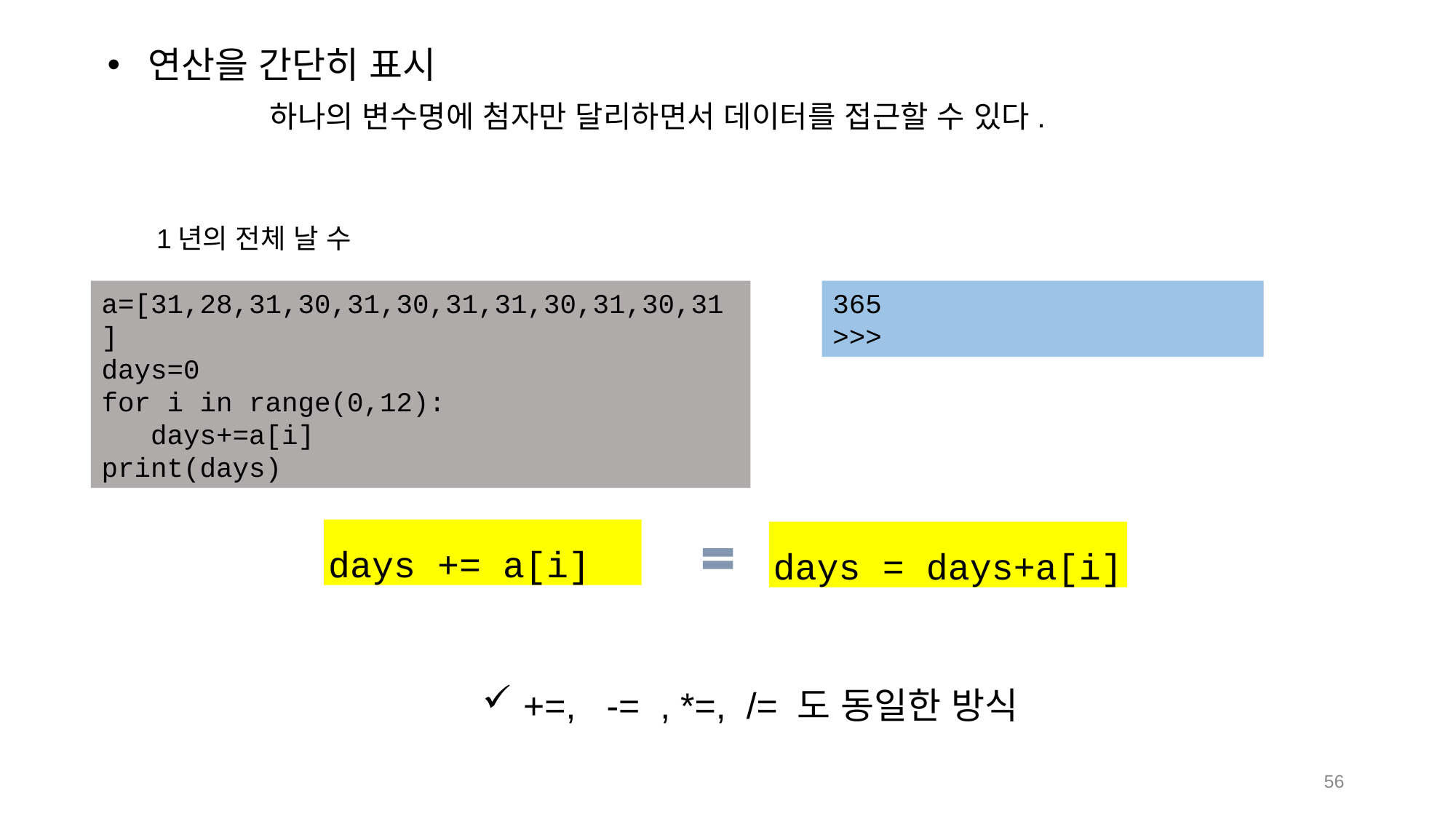

연산을 간단히 표시
하나의 변수명에 첨자만 달리하면서 데이터를 접근할 수 있다.
1년의 전체 날 수
a=[31,28,31,30,31,30,31,31,30,31,30,31]
days=0
for i in range(0,12):
   days+=a[i]
print(days)
365
>>>
days += a[i]
days = days+a[i]

+=,   -=  , *=,  /= 도 동일한 방식
56